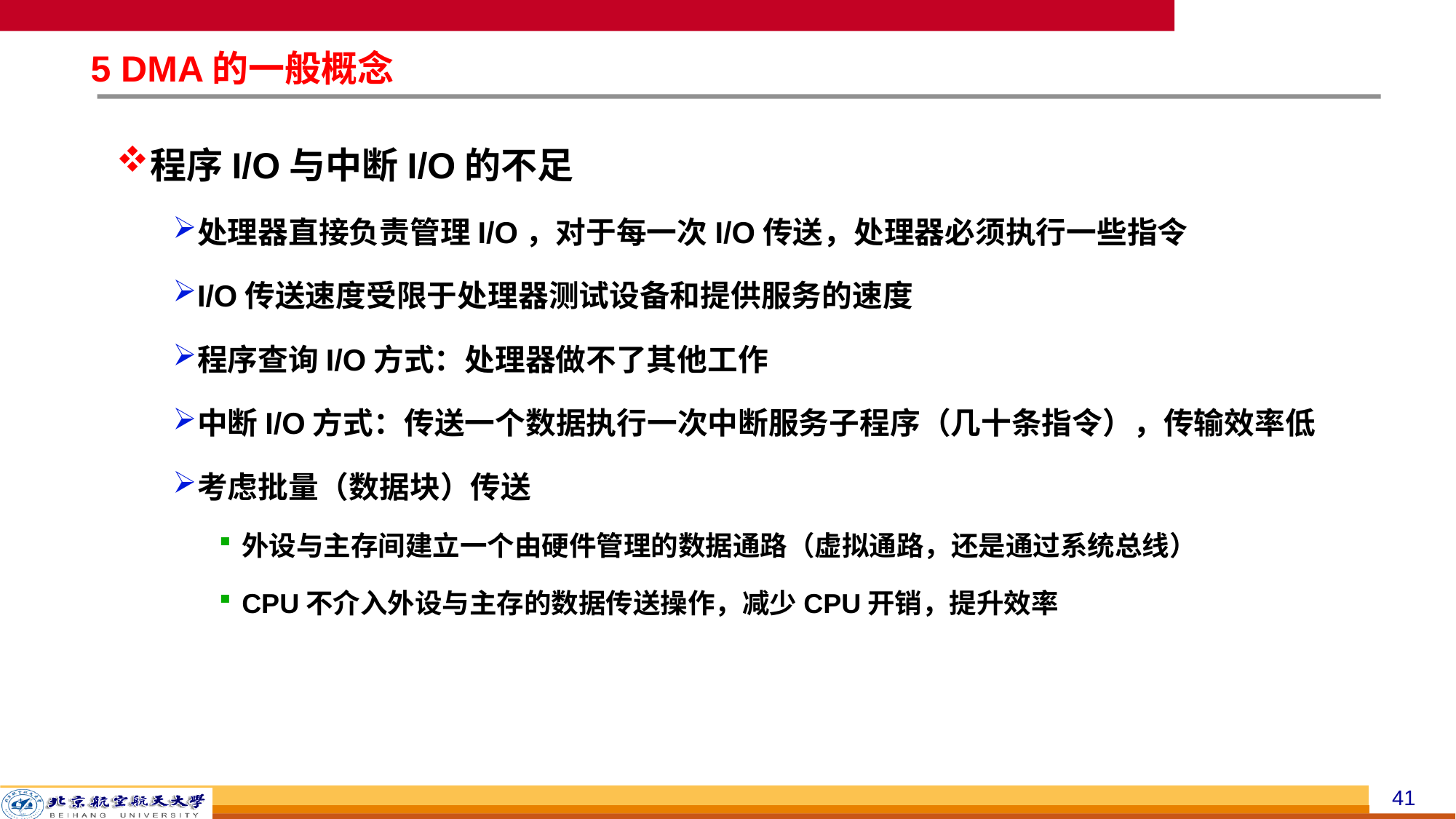

# 5 DMA的一般概念
程序I/O与中断I/O的不足
处理器直接负责管理I/O，对于每一次I/O传送，处理器必须执行一些指令
I/O传送速度受限于处理器测试设备和提供服务的速度
程序查询I/O方式：处理器做不了其他工作
中断I/O方式：传送一个数据执行一次中断服务子程序（几十条指令），传输效率低
考虑批量（数据块）传送
外设与主存间建立一个由硬件管理的数据通路（虚拟通路，还是通过系统总线）
CPU不介入外设与主存的数据传送操作，减少CPU开销，提升效率